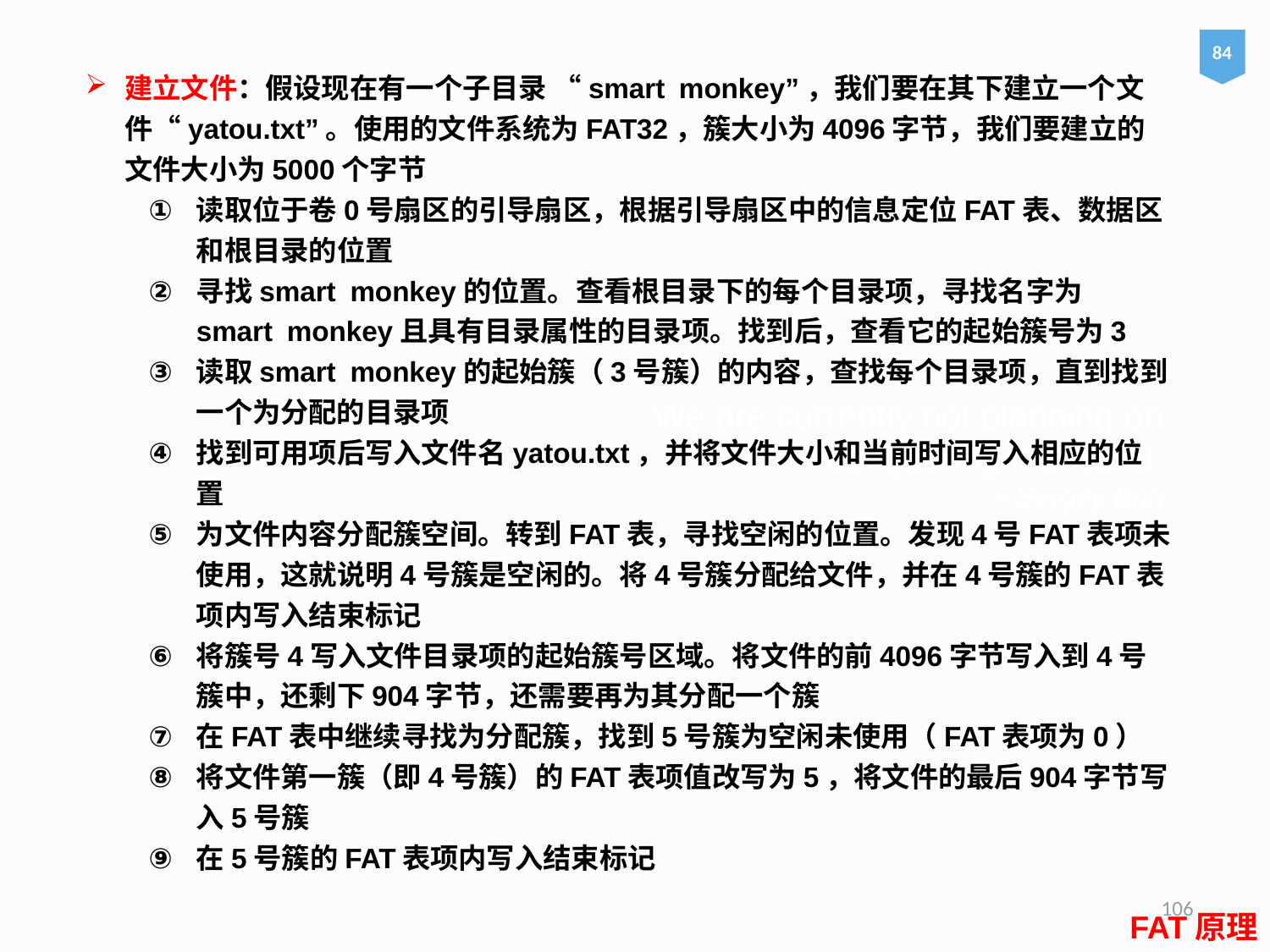

84
建立文件：假设现在有一个子目录 “smart monkey”，我们要在其下建立一个文件“yatou.txt”。使用的文件系统为FAT32，簇大小为4096字节，我们要建立的文件大小为5000个字节
读取位于卷0号扇区的引导扇区，根据引导扇区中的信息定位FAT表、数据区和根目录的位置
寻找smart monkey的位置。查看根目录下的每个目录项，寻找名字为smart monkey且具有目录属性的目录项。找到后，查看它的起始簇号为3
读取smart monkey的起始簇（3号簇）的内容，查找每个目录项，直到找到一个为分配的目录项
找到可用项后写入文件名yatou.txt，并将文件大小和当前时间写入相应的位置
为文件内容分配簇空间。转到FAT表，寻找空闲的位置。发现4号FAT表项未使用，这就说明4号簇是空闲的。将4号簇分配给文件，并在4号簇的FAT表项内写入结束标记
将簇号4写入文件目录项的起始簇号区域。将文件的前4096字节写入到4号簇中，还剩下904字节，还需要再为其分配一个簇
在FAT表中继续寻找为分配簇，找到5号簇为空闲未使用（FAT表项为0）
将文件第一簇（即4号簇）的FAT表项值改写为5，将文件的最后904字节写入5号簇
在5号簇的FAT表项内写入结束标记

# We are currently not planning on conquering the world. – Sergey Brin
106
FAT原理